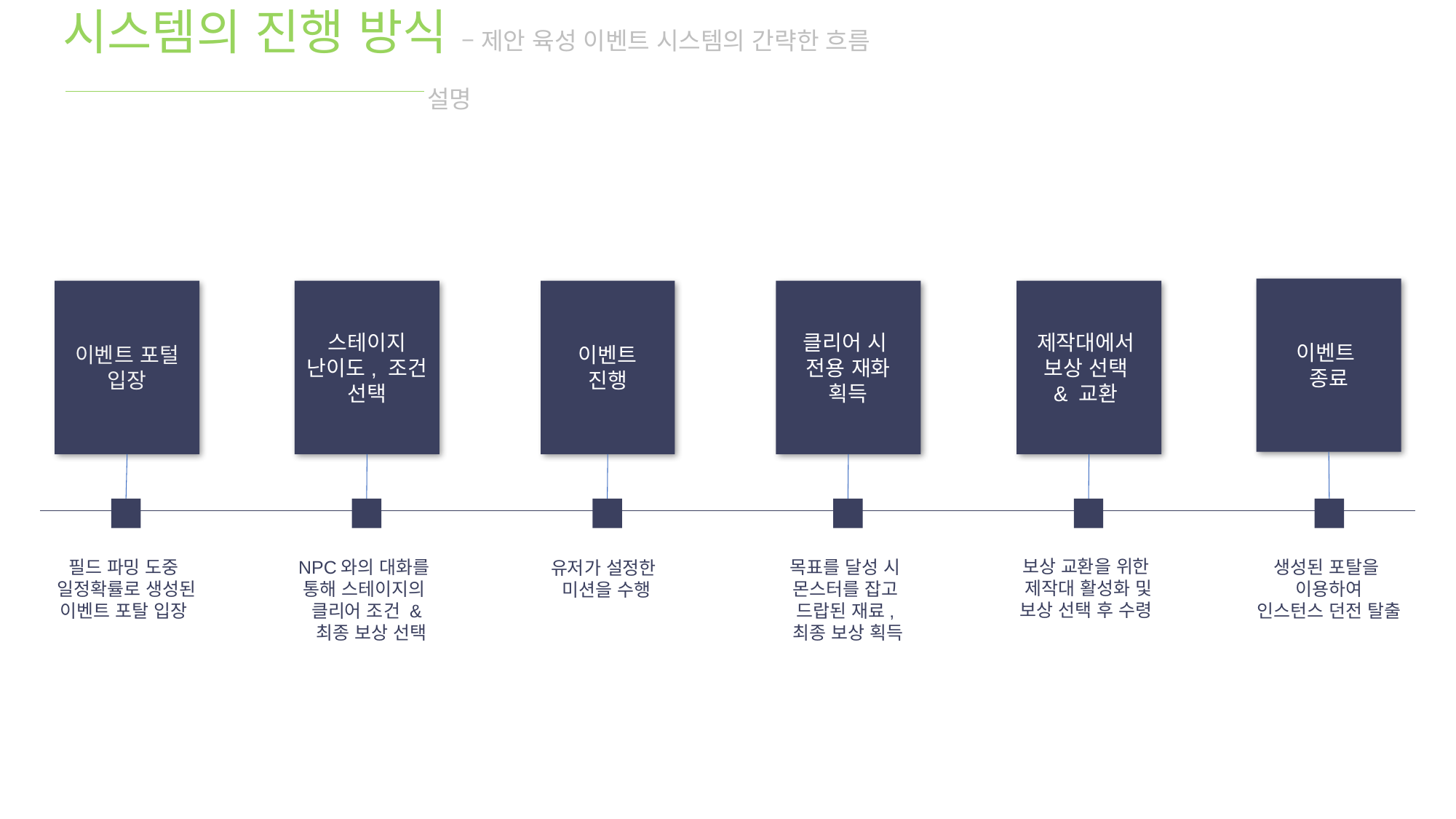

시스템의 진행 방식 – 제안 육성 이벤트 시스템의 간략한 흐름 설명
이벤트
종료
이벤트 포털
입장
스테이지
난이도, 조건
선택
이벤트
진행
클리어 시
전용 재화 획득
제작대에서
보상 선택
& 교환

유저가 설정한
미션을 수행

보상 교환을 위한
제작대 활성화 및
보상 선택 후 수령
필드 파밍 도중
일정확률로 생성된
이벤트 포탈 입장
생성된 포탈을
이용하여
인스턴스 던전 탈출
NPC와의 대화를
통해 스테이지의
클리어 조건 &
 최종 보상 선택
목표를 달성 시
몬스터를 잡고
드랍된 재료,
최종 보상 획득